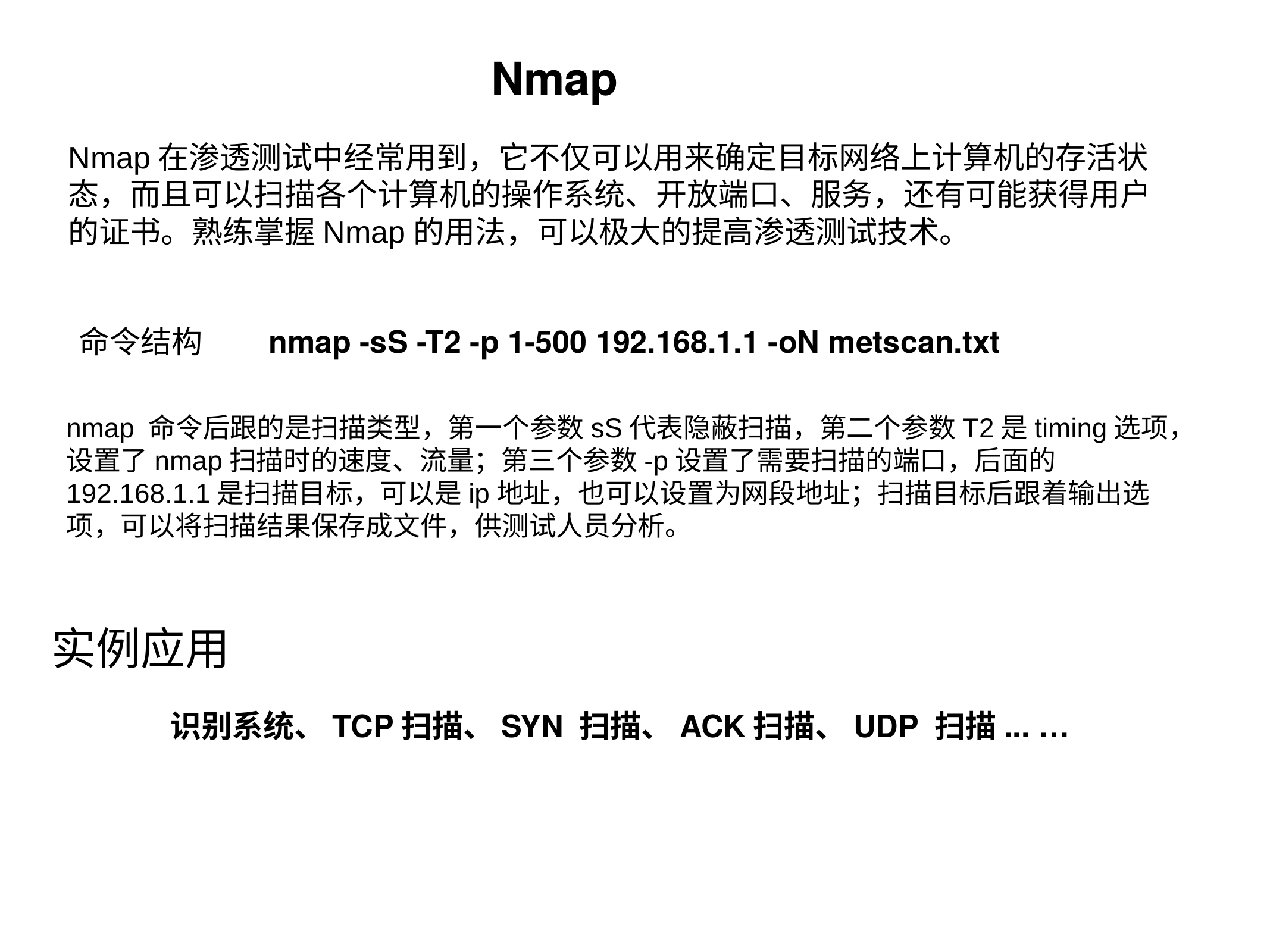

Nmap
Nmap在渗透测试中经常用到，它不仅可以用来确定目标网络上计算机的存活状态，而且可以扫描各个计算机的操作系统、开放端口、服务，还有可能获得用户的证书。熟练掌握Nmap的用法，可以极大的提高渗透测试技术。
命令结构
nmap -sS -T2 -p 1-500 192.168.1.1 -oN metscan.txt
nmap 命令后跟的是扫描类型，第一个参数sS代表隐蔽扫描，第二个参数T2是timing选项，设置了nmap扫描时的速度、流量；第三个参数-p设置了需要扫描的端口，后面的192.168.1.1是扫描目标，可以是ip地址，也可以设置为网段地址；扫描目标后跟着输出选项，可以将扫描结果保存成文件，供测试人员分析。
实例应用
识别系统、TCP扫描、SYN 扫描、ACK扫描、UDP 扫描... …